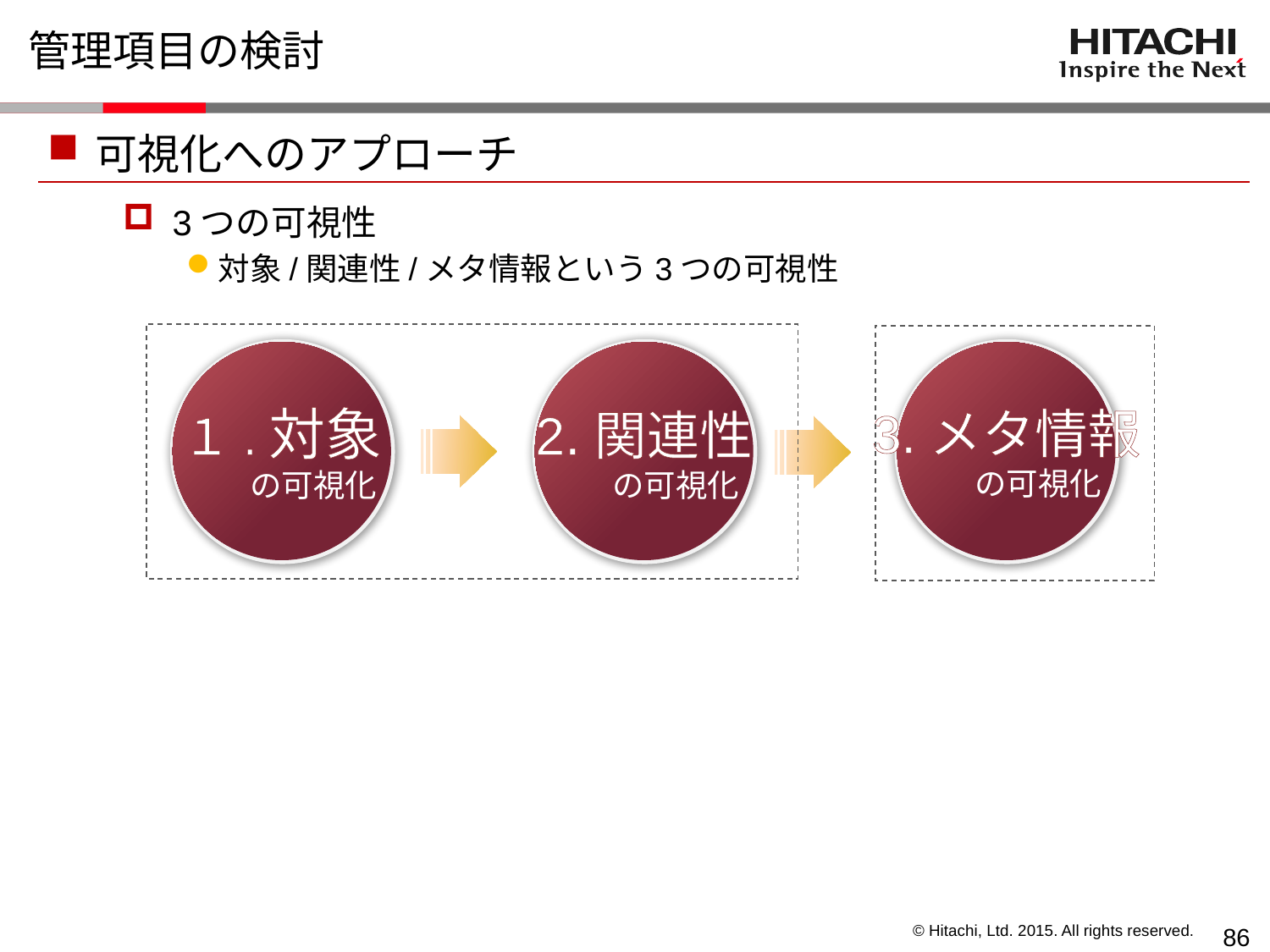

# 管理項目の検討
可視化へのアプローチ
 3つの可視性
対象/関連性/メタ情報という3つの可視性

１.対象
　　の可視化

2.関連性
　　の可視化

3.メタ情報
　　の可視化

86